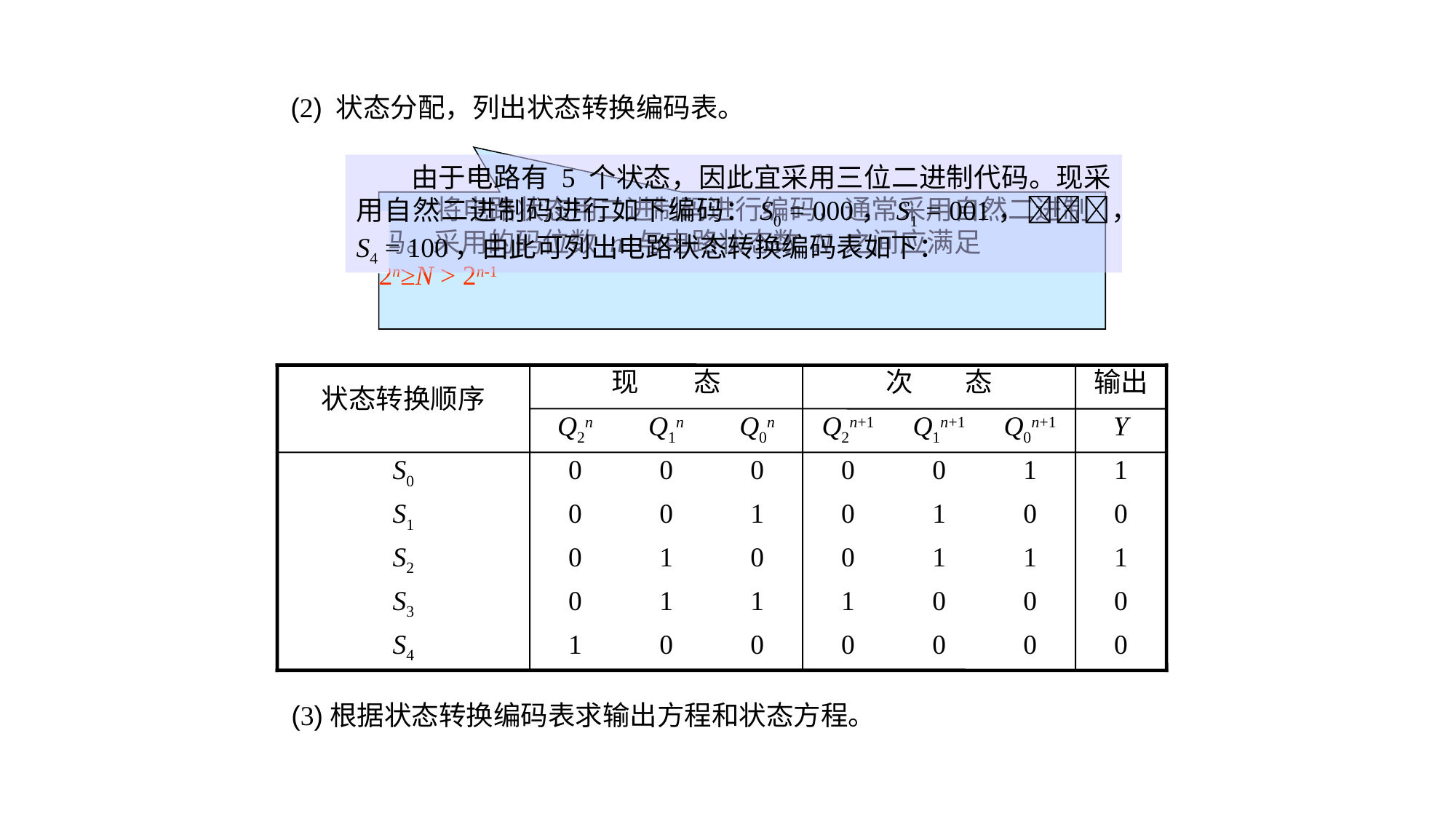

(2) 状态分配，列出状态转换编码表。
　　由于电路有 5 个状态，因此宜采用三位二进制代码。现采用自然二进制码进行如下编码：S0 = 000，S1 = 001，⋅⋅⋅，S4 = 100，由此可列出电路状态转换编码表如下：
        将电路状态用二进制码进行编码，通常采用自然二进制码。采用的码位数 n 与电路状态数 N 之间应满足　　　 2n≥N > 2n-1

状态转换顺序

现　　态

次　    态

输出

Q2n

Q1n
Q0n
Q2n+1
Q1n+1
Q0n+1
Y
S0

0
0
0
0
0
1
1
S1
0
0
1
0
1
0
0
S2
0
1
0
0
1
1
1
S3
0
1
1
1
0
0
0
S4
1
0
0
0
0
0
0

(3)根据状态转换编码表求输出方程和状态方程。